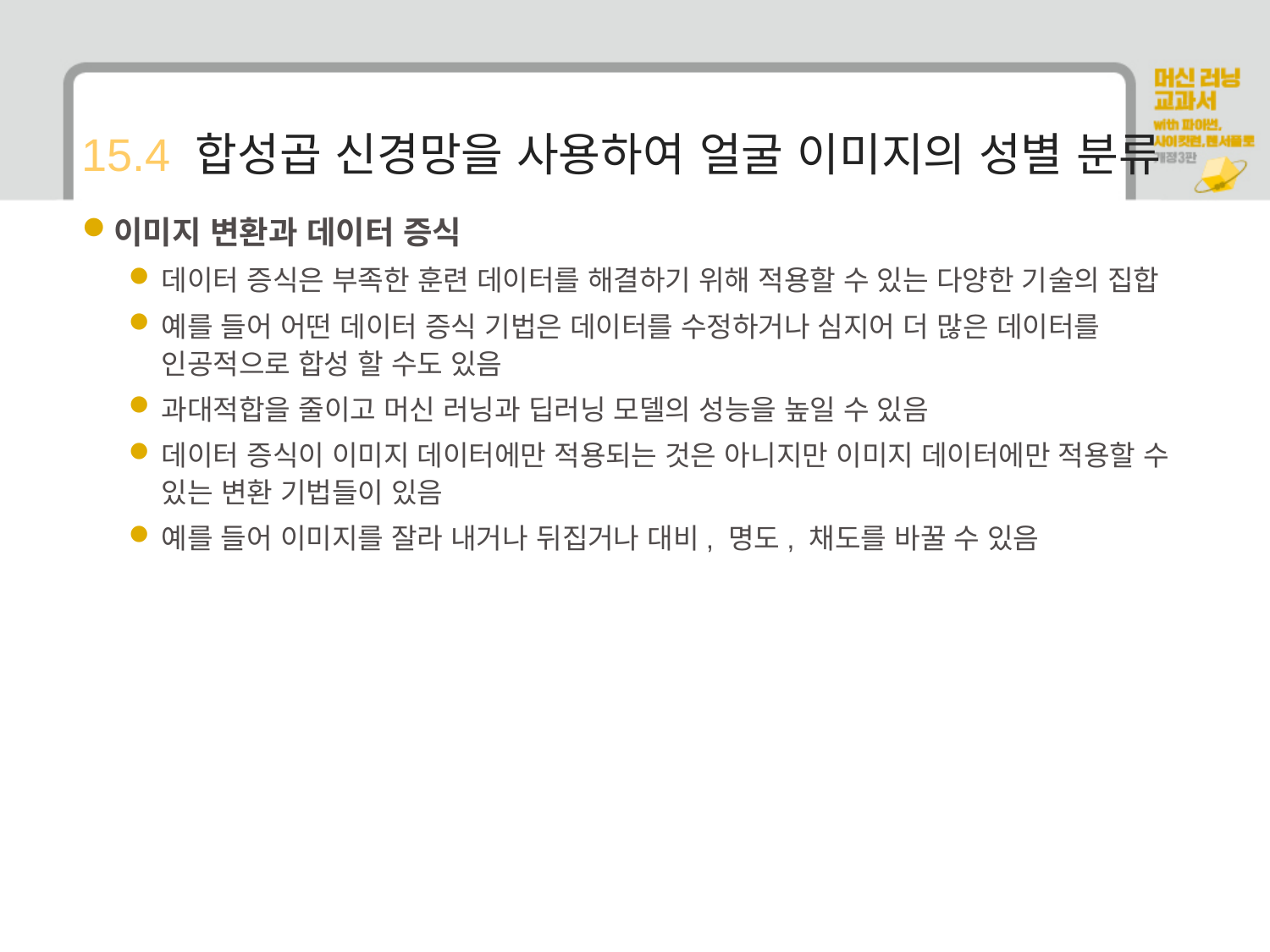

# 15.4 합성곱 신경망을 사용하여 얼굴 이미지의 성별 분류
이미지 변환과 데이터 증식
데이터 증식은 부족한 훈련 데이터를 해결하기 위해 적용할 수 있는 다양한 기술의 집합
예를 들어 어떤 데이터 증식 기법은 데이터를 수정하거나 심지어 더 많은 데이터를 인공적으로 합성 할 수도 있음
과대적합을 줄이고 머신 러닝과 딥러닝 모델의 성능을 높일 수 있음
데이터 증식이 이미지 데이터에만 적용되는 것은 아니지만 이미지 데이터에만 적용할 수 있는 변환 기법들이 있음
예를 들어 이미지를 잘라 내거나 뒤집거나 대비, 명도, 채도를 바꿀 수 있음